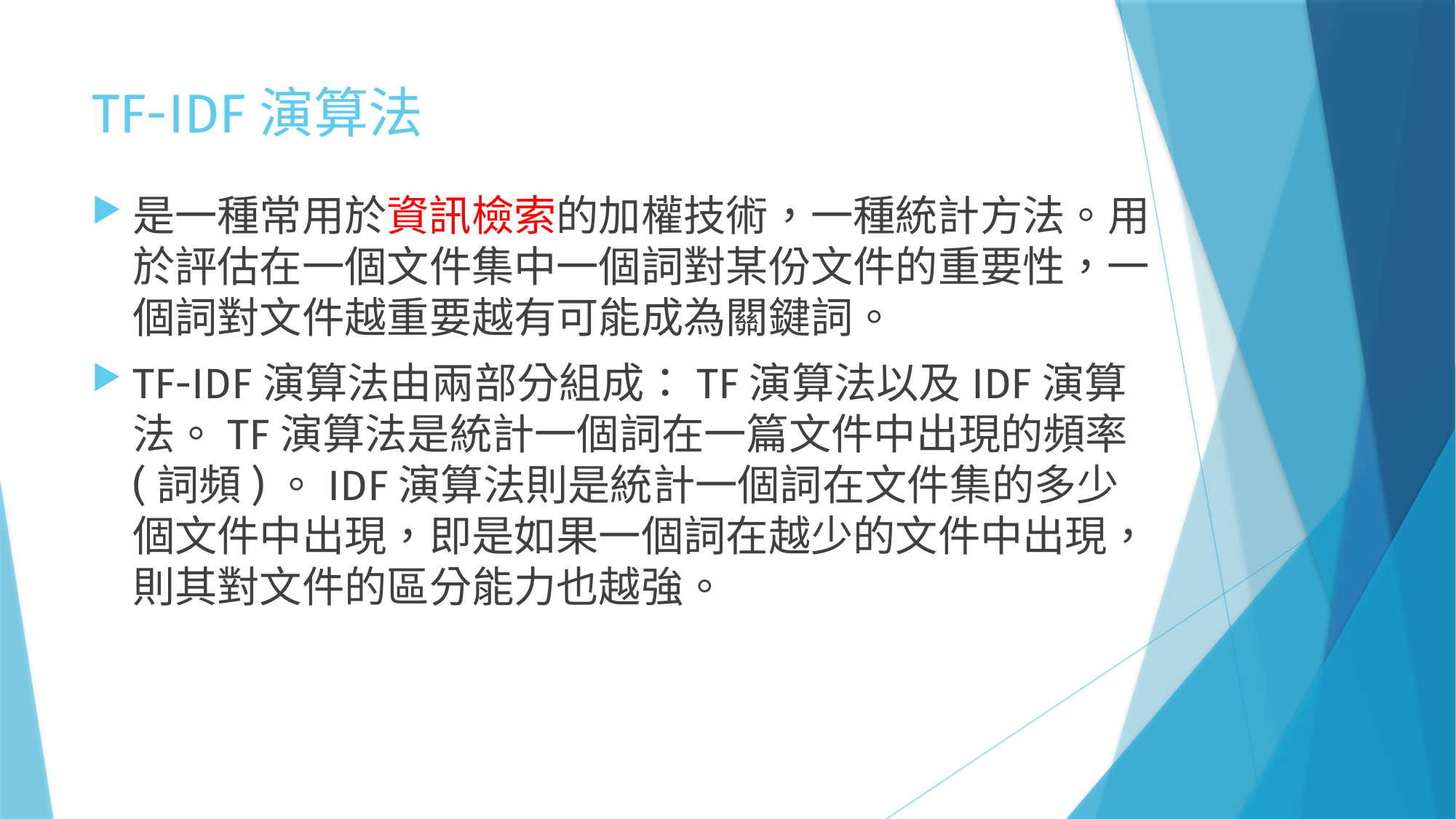

# TF-IDF演算法
是一種常用於資訊檢索的加權技術，一種統計方法。用於評估在一個文件集中一個詞對某份文件的重要性，一個詞對文件越重要越有可能成為關鍵詞。
TF-IDF演算法由兩部分組成：TF演算法以及IDF演算法。TF演算法是統計一個詞在一篇文件中出現的頻率(詞頻)。IDF演算法則是統計一個詞在文件集的多少個文件中出現，即是如果一個詞在越少的文件中出現，則其對文件的區分能力也越強。